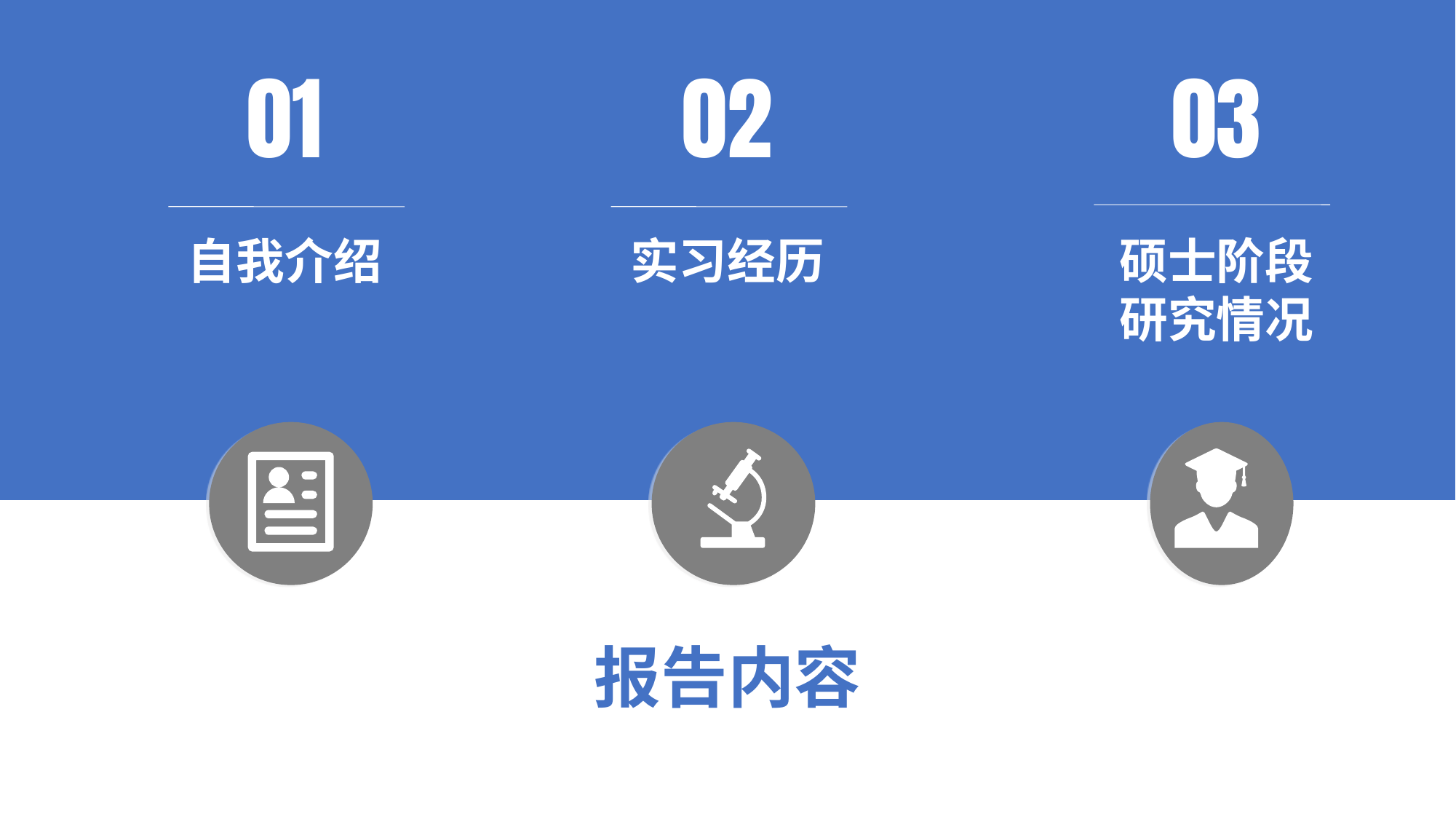

01

自我介绍

02

实习经历

03

硕士阶段研究情况

报告内容